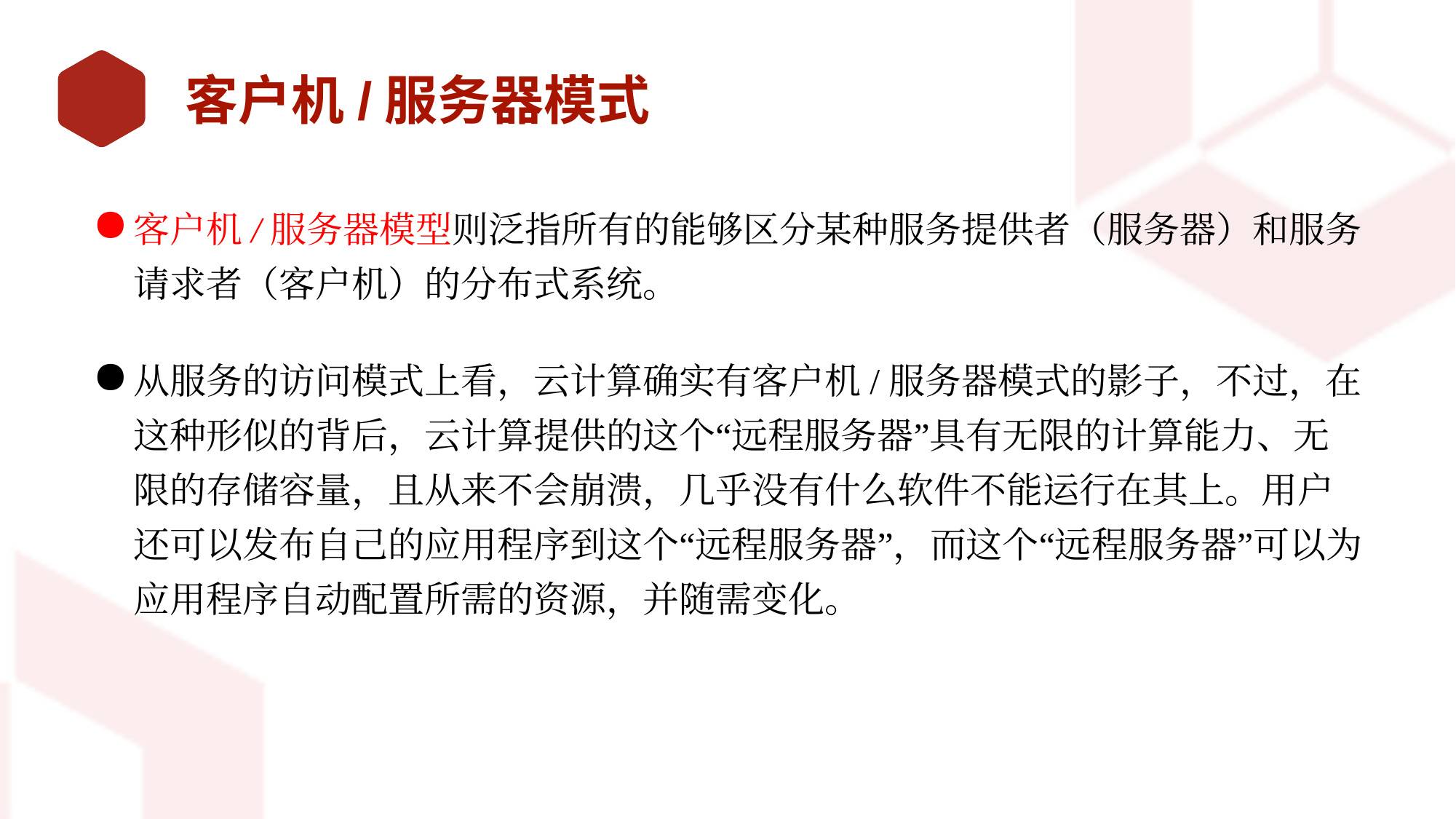

# 客户机/服务器模式
客户机/服务器模型则泛指所有的能够区分某种服务提供者（服务器）和服务请求者（客户机）的分布式系统。
从服务的访问模式上看，云计算确实有客户机/服务器模式的影子，不过，在这种形似的背后，云计算提供的这个“远程服务器”具有无限的计算能力、无限的存储容量，且从来不会崩溃，几乎没有什么软件不能运行在其上。用户还可以发布自己的应用程序到这个“远程服务器”，而这个“远程服务器”可以为应用程序自动配置所需的资源，并随需变化。